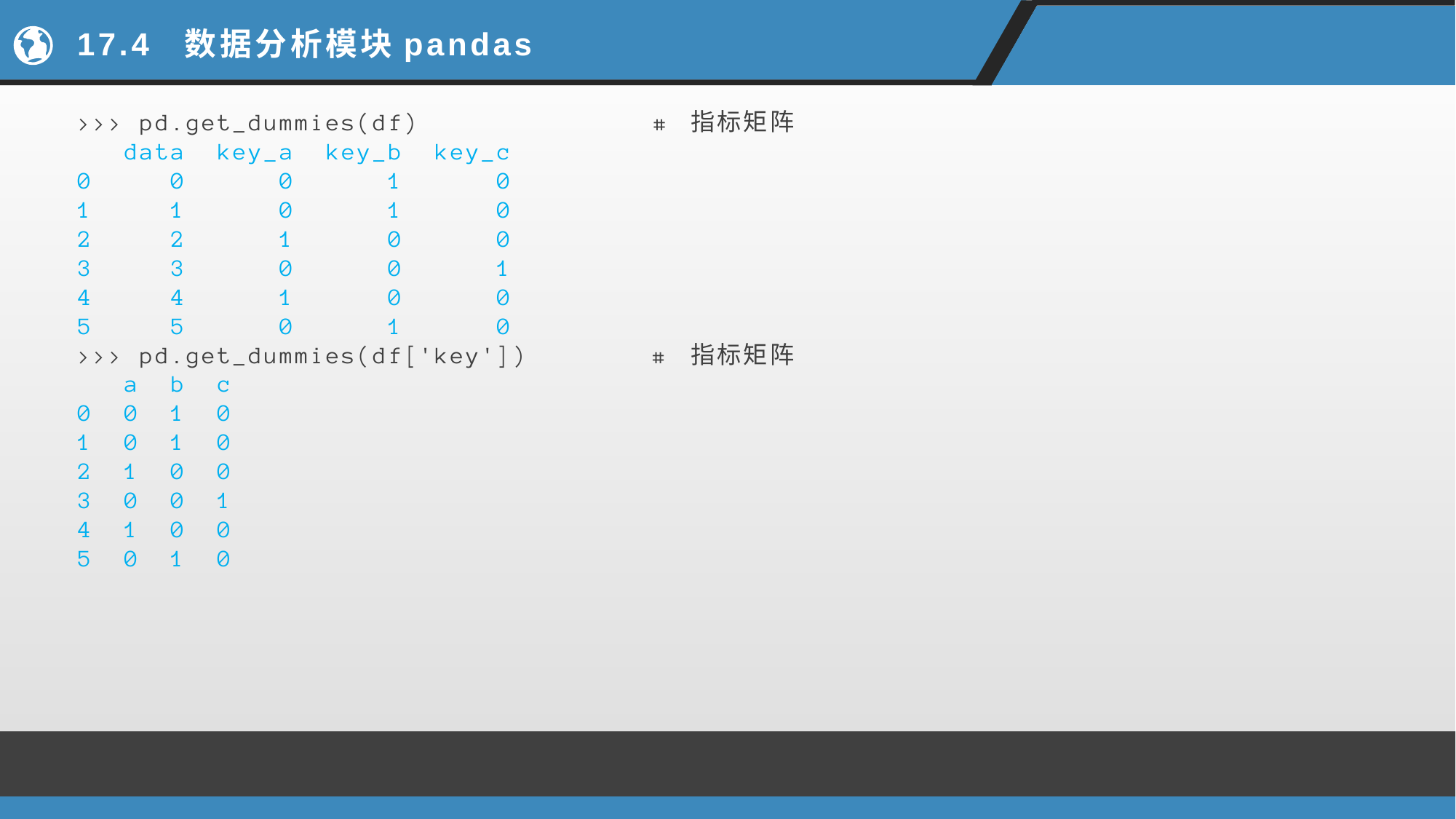

# 17.4  数据分析模块pandas

>>> pd.get_dummies(df)               # 指标矩阵
   data  key_a  key_b  key_c
0     0      0      1      0
1     1      0      1      0
2     2      1      0      0
3     3      0      0      1
4     4      1      0      0
5     5      0      1      0
>>> pd.get_dummies(df['key'])        # 指标矩阵
   a  b  c
0  0  1  0
1  0  1  0
2  1  0  0
3  0  0  1
4  1  0  0
5  0  1  0